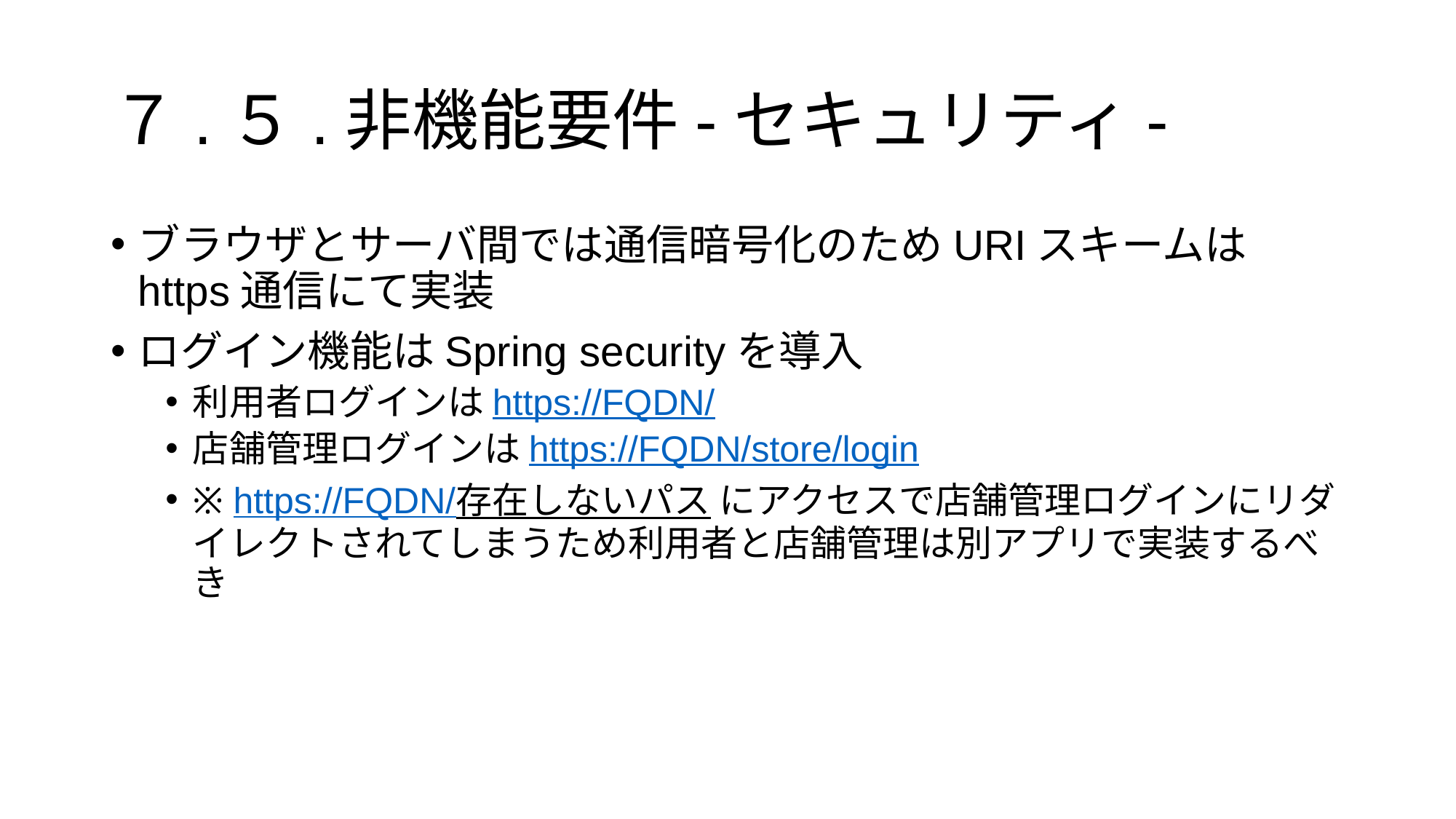

# ７.５.非機能要件-セキュリティ-
ブラウザとサーバ間では通信暗号化のためURIスキームはhttps通信にて実装
ログイン機能はSpring securityを導入
利用者ログインはhttps://FQDN/
店舗管理ログインはhttps://FQDN/store/login
※ https://FQDN/存在しないパス にアクセスで店舗管理ログインにリダイレクトされてしまうため利用者と店舗管理は別アプリで実装するべき